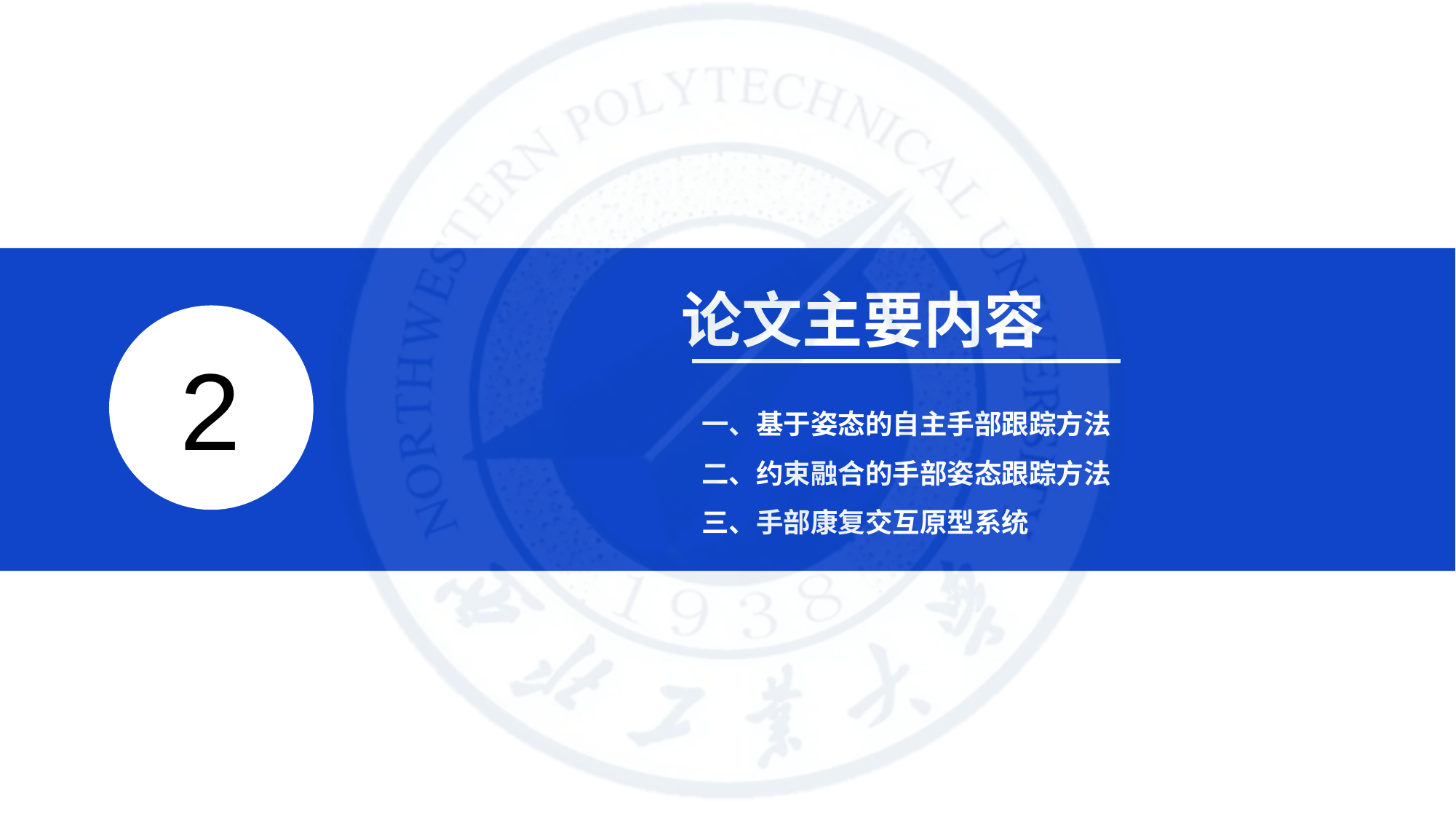

论文主要内容

2
一、基于姿态的自主手部跟踪方法
二、约束融合的手部姿态跟踪方法
三、手部康复交互原型系统